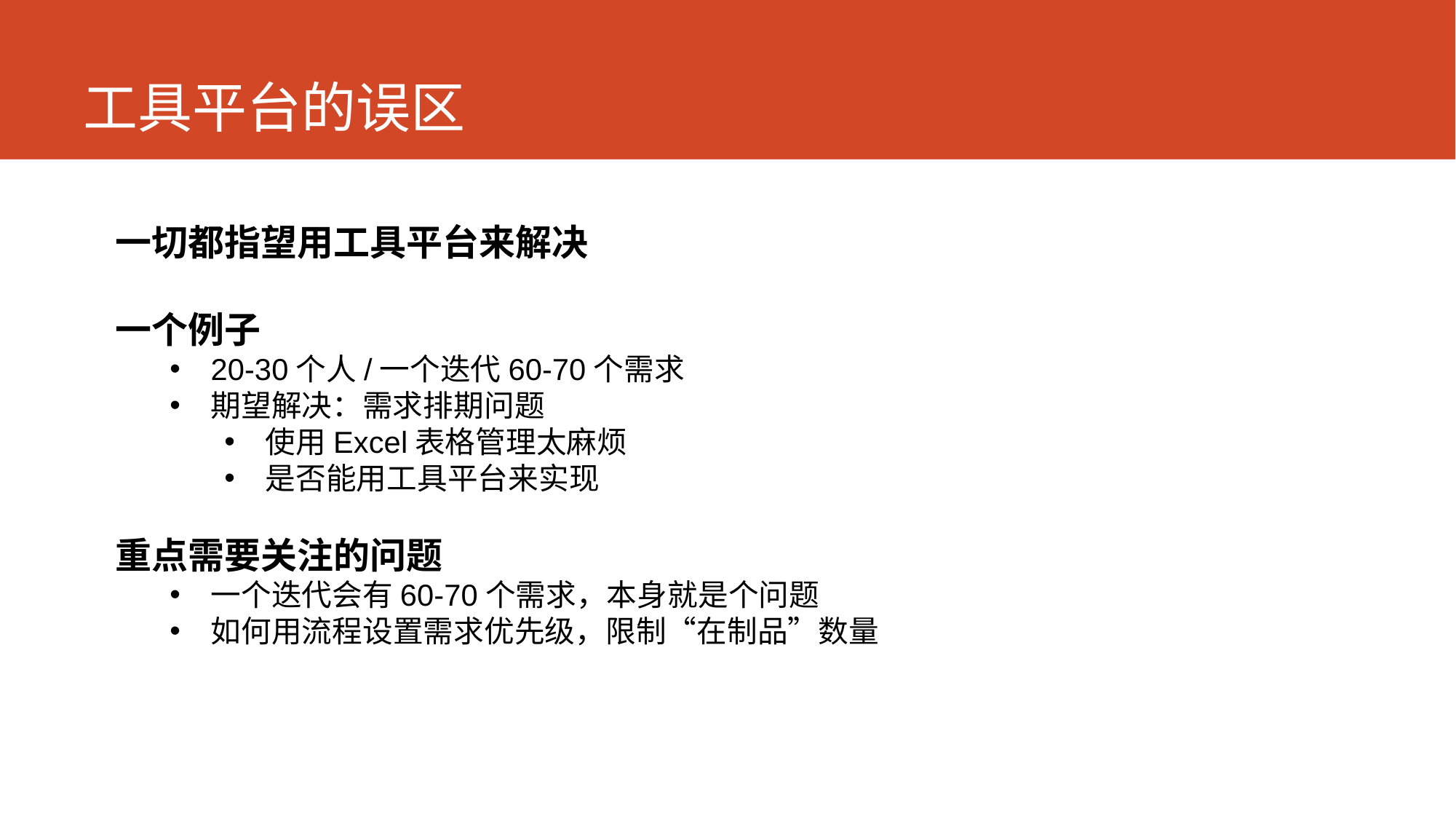

# 工具平台的误区
一切都指望用工具平台来解决

一个例子
20-30个人/一个迭代60-70个需求
期望解决：需求排期问题
使用Excel表格管理太麻烦
是否能用工具平台来实现

重点需要关注的问题
一个迭代会有60-70个需求，本身就是个问题
如何用流程设置需求优先级，限制“在制品”数量